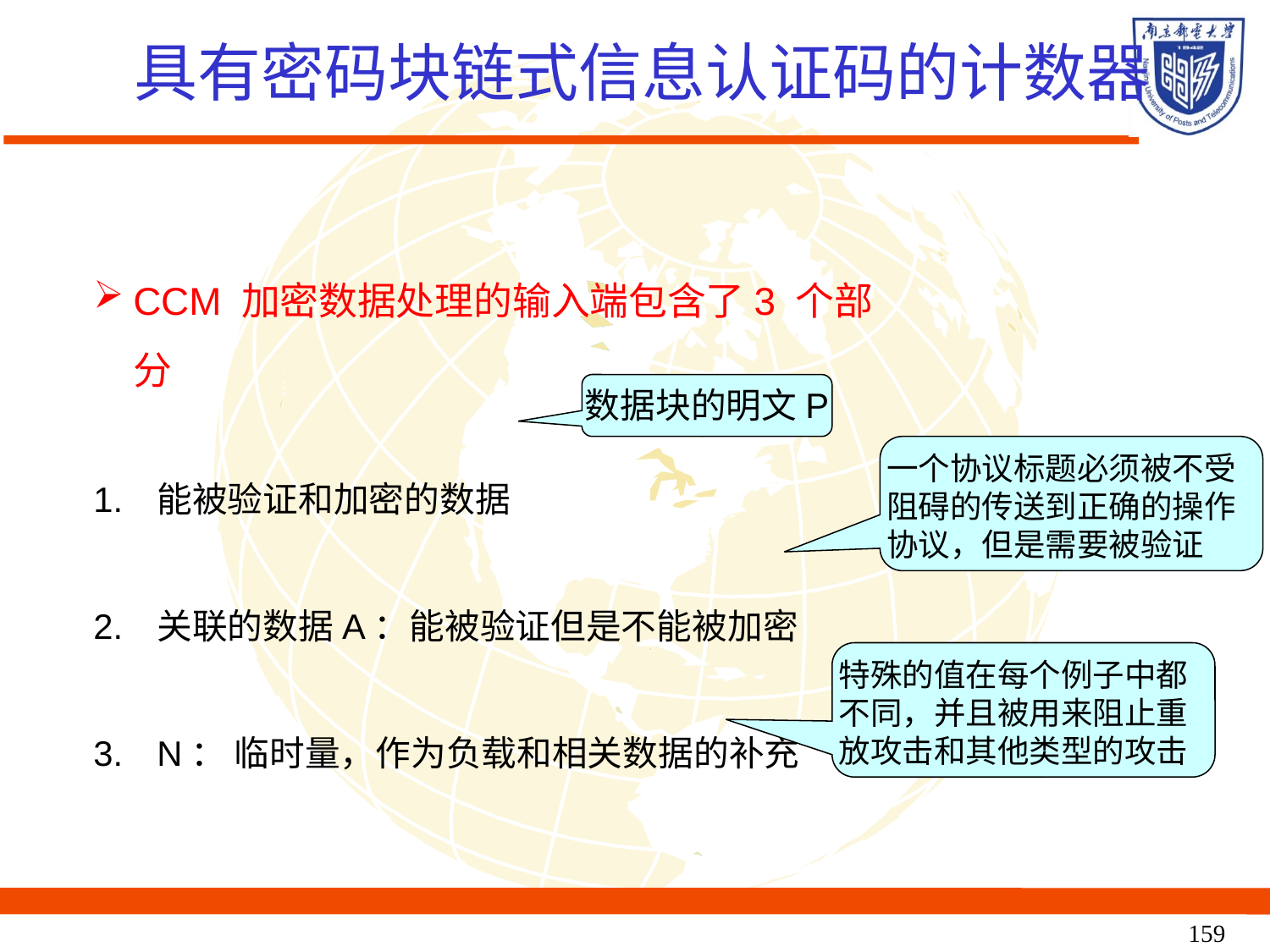

具有密码块链式信息认证码的计数器
CCM 加密数据处理的输入端包含了3 个部分
能被验证和加密的数据
关联的数据A：能被验证但是不能被加密
N： 临时量，作为负载和相关数据的补充
数据块的明文P
一个协议标题必须被不受阻碍的传送到正确的操作协议，但是需要被验证
特殊的值在每个例子中都不同，并且被用来阻止重放攻击和其他类型的攻击
159